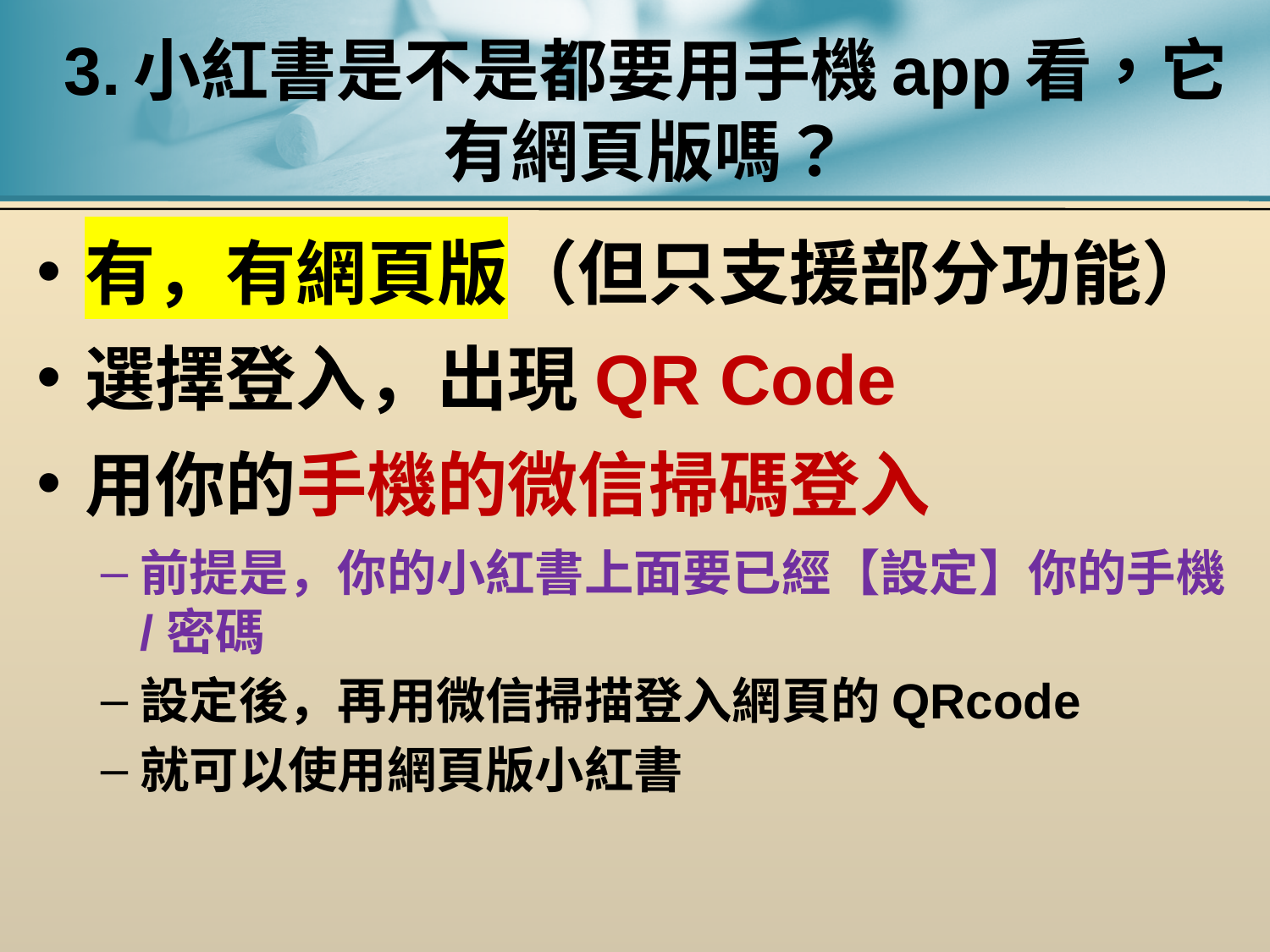

# 3.小紅書是不是都要用手機app看，它有網頁版嗎？
有，有網頁版（但只支援部分功能）
選擇登入，出現QR Code
用你的手機的微信掃碼登入
前提是，你的小紅書上面要已經【設定】你的手機/密碼
設定後，再用微信掃描登入網頁的QRcode
就可以使用網頁版小紅書